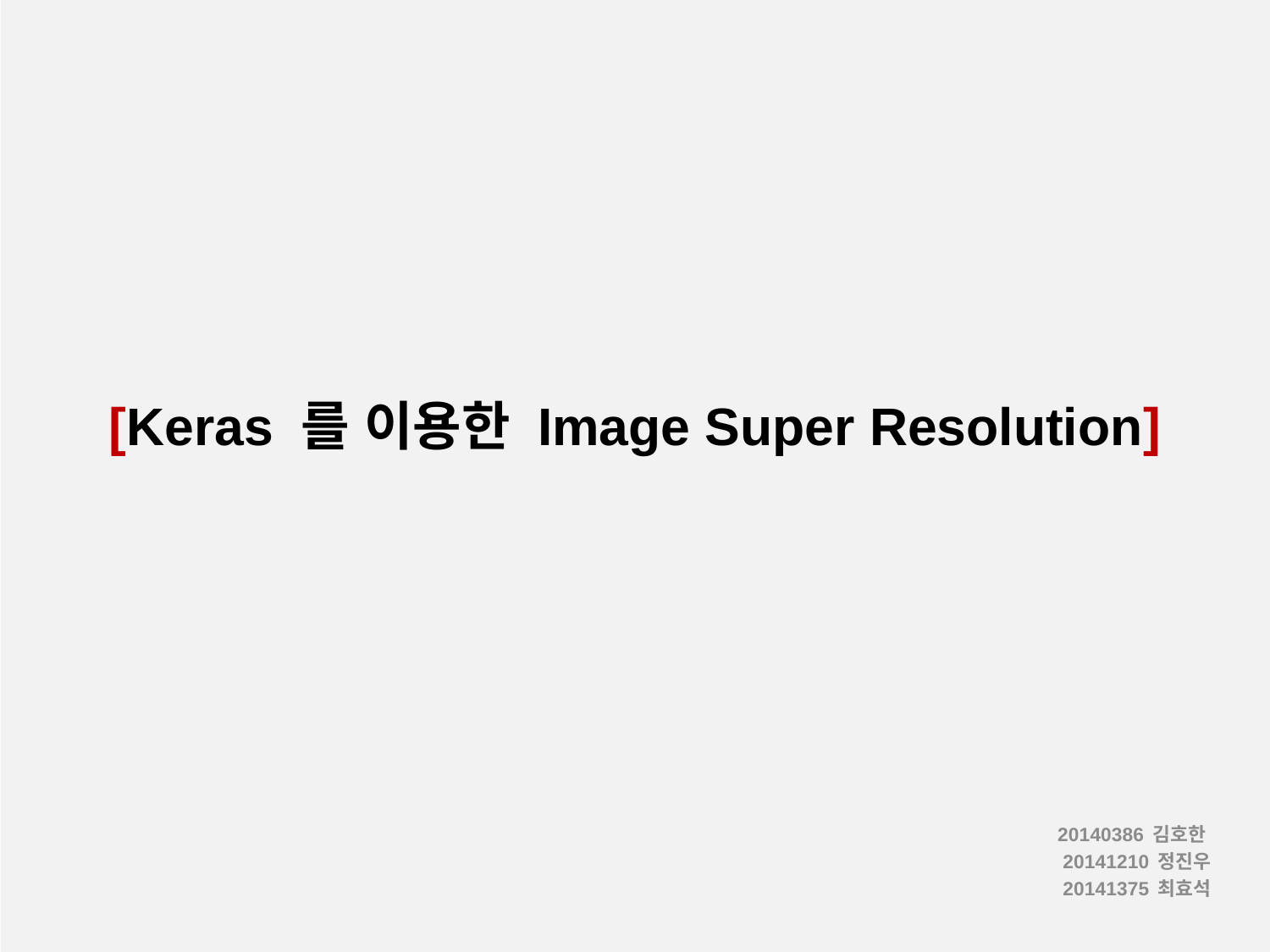

# [Keras 를 이용한 Image Super Resolution]
20140386 김호한
20141210 정진우
20141375 최효석